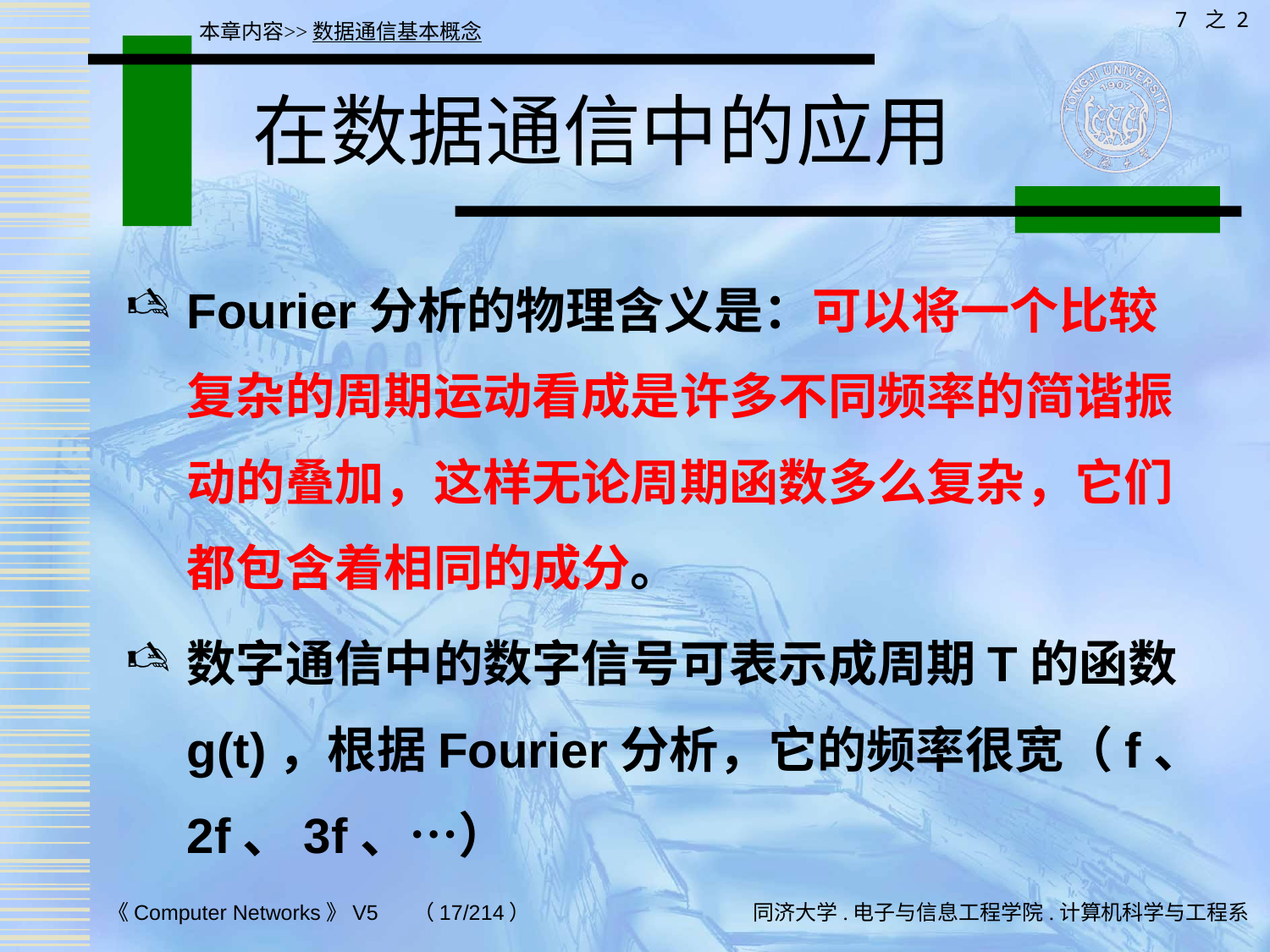

7 之 2
本章内容>>数据通信基本概念
# 在数据通信中的应用
Fourier分析的物理含义是：可以将一个比较复杂的周期运动看成是许多不同频率的简谐振动的叠加，这样无论周期函数多么复杂，它们都包含着相同的成分。
数字通信中的数字信号可表示成周期T的函数g(t)，根据Fourier分析，它的频率很宽（f、2f、3f、…）